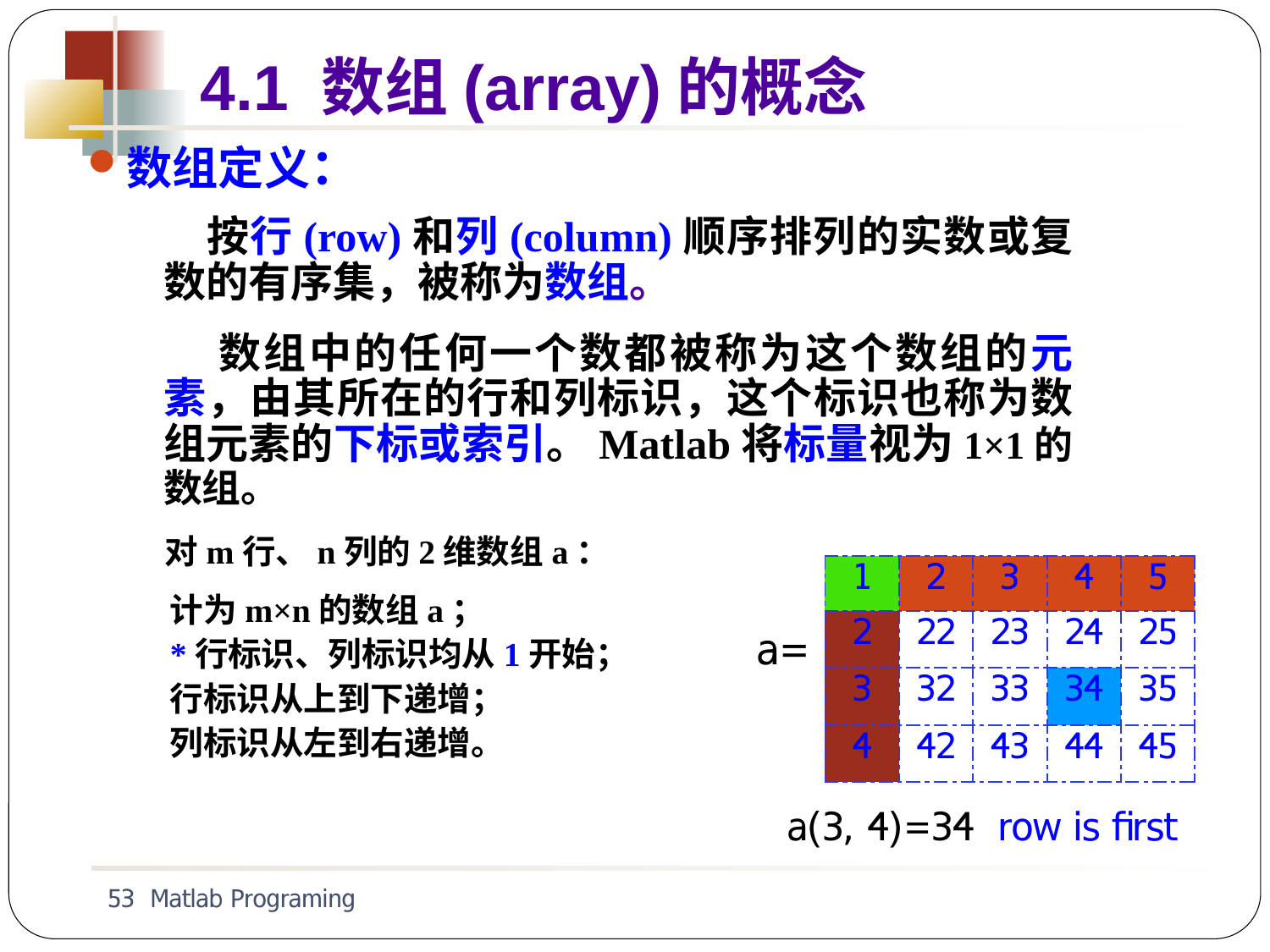

4.1 数组(array)的概念
数组定义：
      按行(row)和列(column)顺序排列的实数或复数的有序集，被称为数组。
      数组中的任何一个数都被称为这个数组的元素，由其所在的行和列标识，这个标识也称为数组元素的下标或索引。Matlab将标量视为1×1的数组。
   对m行、n列的2维数组a：
计为m×n的数组a；
*行标识、列标识均从1开始；
行标识从上到下递增；
列标识从左到右递增。
| 1 | 2 | 3 | 4 | 5 |
| --- | --- | --- | --- | --- |
| 2 | 22 | 23 | 24 | 25 |
| 3 | 32 | 33 | 34 | 35 |
| 4 | 42 | 43 | 44 | 45 |
a=
a(3, 4)=34  row is first

53  Matlab Programing